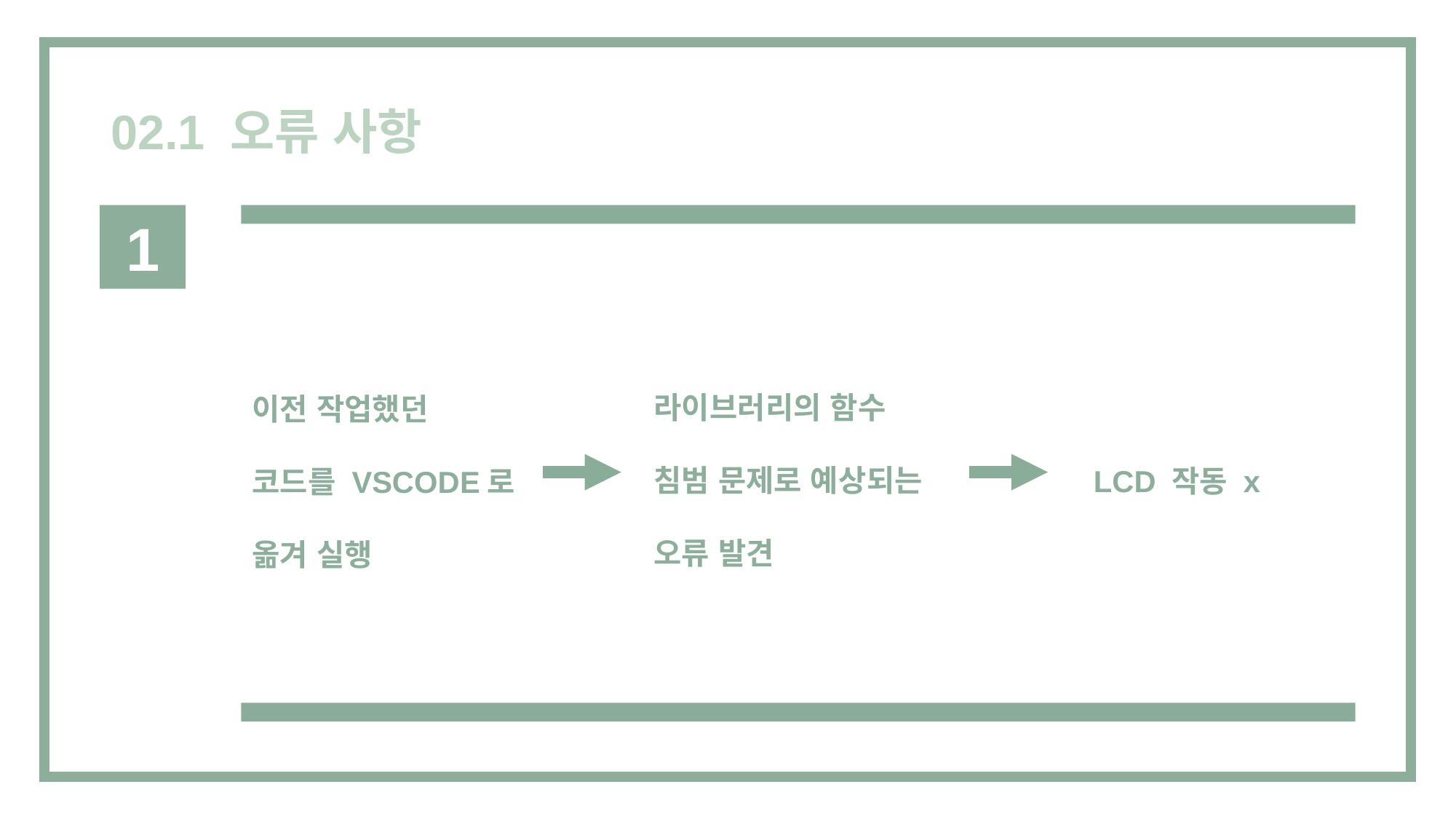

02.1 오류 사항
1

이전 작업했던 코드를 VSCODE로 옮겨 실행

라이브러리의 함수 침범 문제로 예상되는 오류 발견
LCD 작동 x